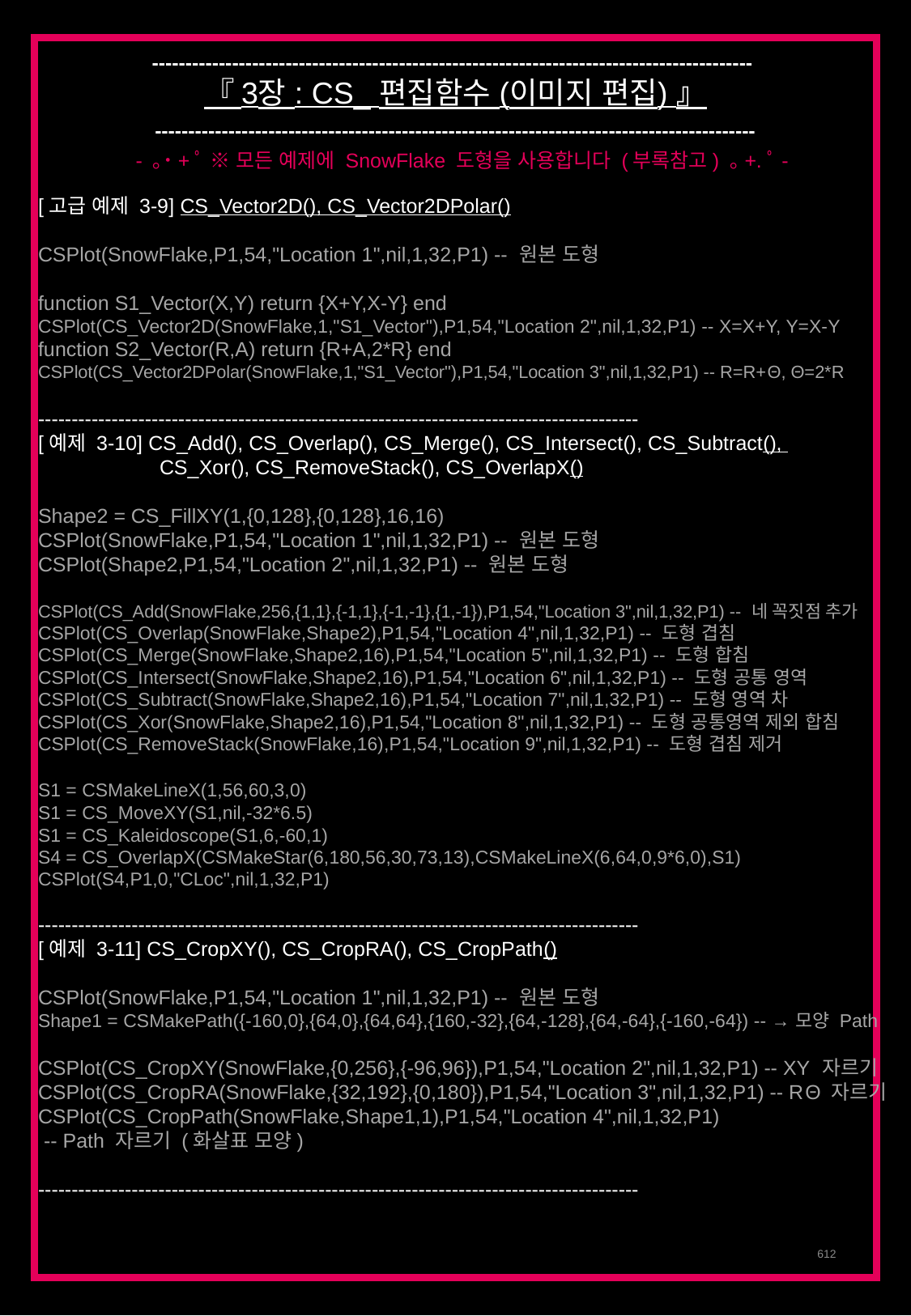

------------------------------------------------------------------------------------------
『 3장 : CS_ 편집함수 (이미지 편집) 』
------------------------------------------------------------------------------------------
- ｡˙+ﾟ ※ 모든 예제에 SnowFlake 도형을 사용합니다 (부록참고) ｡+.ﾟ-
[고급 예제 3-9] CS_Vector2D(), CS_Vector2DPolar()

CSPlot(SnowFlake,P1,54,"Location 1",nil,1,32,P1) -- 원본 도형

function S1_Vector(X,Y) return {X+Y,X-Y} end
CSPlot(CS_Vector2D(SnowFlake,1,"S1_Vector"),P1,54,"Location 2",nil,1,32,P1) -- X=X+Y, Y=X-Y
function S2_Vector(R,A) return {R+A,2*R} end
CSPlot(CS_Vector2DPolar(SnowFlake,1,"S1_Vector"),P1,54,"Location 3",nil,1,32,P1) -- R=R+Θ, Θ=2*R

------------------------------------------------------------------------------------------
[예제 3-10] CS_Add(), CS_Overlap(), CS_Merge(), CS_Intersect(), CS_Subtract(),
	CS_Xor(), CS_RemoveStack(), CS_OverlapX()

Shape2 = CS_FillXY(1,{0,128},{0,128},16,16)
CSPlot(SnowFlake,P1,54,"Location 1",nil,1,32,P1) -- 원본 도형
CSPlot(Shape2,P1,54,"Location 2",nil,1,32,P1) -- 원본 도형

CSPlot(CS_Add(SnowFlake,256,{1,1},{-1,1},{-1,-1},{1,-1}),P1,54,"Location 3",nil,1,32,P1) -- 네 꼭짓점 추가
CSPlot(CS_Overlap(SnowFlake,Shape2),P1,54,"Location 4",nil,1,32,P1) -- 도형 겹침
CSPlot(CS_Merge(SnowFlake,Shape2,16),P1,54,"Location 5",nil,1,32,P1) -- 도형 합침
CSPlot(CS_Intersect(SnowFlake,Shape2,16),P1,54,"Location 6",nil,1,32,P1) -- 도형 공통 영역
CSPlot(CS_Subtract(SnowFlake,Shape2,16),P1,54,"Location 7",nil,1,32,P1) -- 도형 영역 차
CSPlot(CS_Xor(SnowFlake,Shape2,16),P1,54,"Location 8",nil,1,32,P1) -- 도형 공통영역 제외 합침
CSPlot(CS_RemoveStack(SnowFlake,16),P1,54,"Location 9",nil,1,32,P1) -- 도형 겹침 제거

S1 = CSMakeLineX(1,56,60,3,0)
S1 = CS_MoveXY(S1,nil,-32*6.5)
S1 = CS_Kaleidoscope(S1,6,-60,1)
S4 = CS_OverlapX(CSMakeStar(6,180,56,30,73,13),CSMakeLineX(6,64,0,9*6,0),S1)
CSPlot(S4,P1,0,"CLoc",nil,1,32,P1)

------------------------------------------------------------------------------------------
[예제 3-11] CS_CropXY(), CS_CropRA(), CS_CropPath()

CSPlot(SnowFlake,P1,54,"Location 1",nil,1,32,P1) -- 원본 도형
Shape1 = CSMakePath({-160,0},{64,0},{64,64},{160,-32},{64,-128},{64,-64},{-160,-64}) -- →모양 Path

CSPlot(CS_CropXY(SnowFlake,{0,256},{-96,96}),P1,54,"Location 2",nil,1,32,P1) -- XY 자르기
CSPlot(CS_CropRA(SnowFlake,{32,192},{0,180}),P1,54,"Location 3",nil,1,32,P1) -- RΘ 자르기
CSPlot(CS_CropPath(SnowFlake,Shape1,1),P1,54,"Location 4",nil,1,32,P1)
 -- Path 자르기 (화살표 모양)

------------------------------------------------------------------------------------------
612